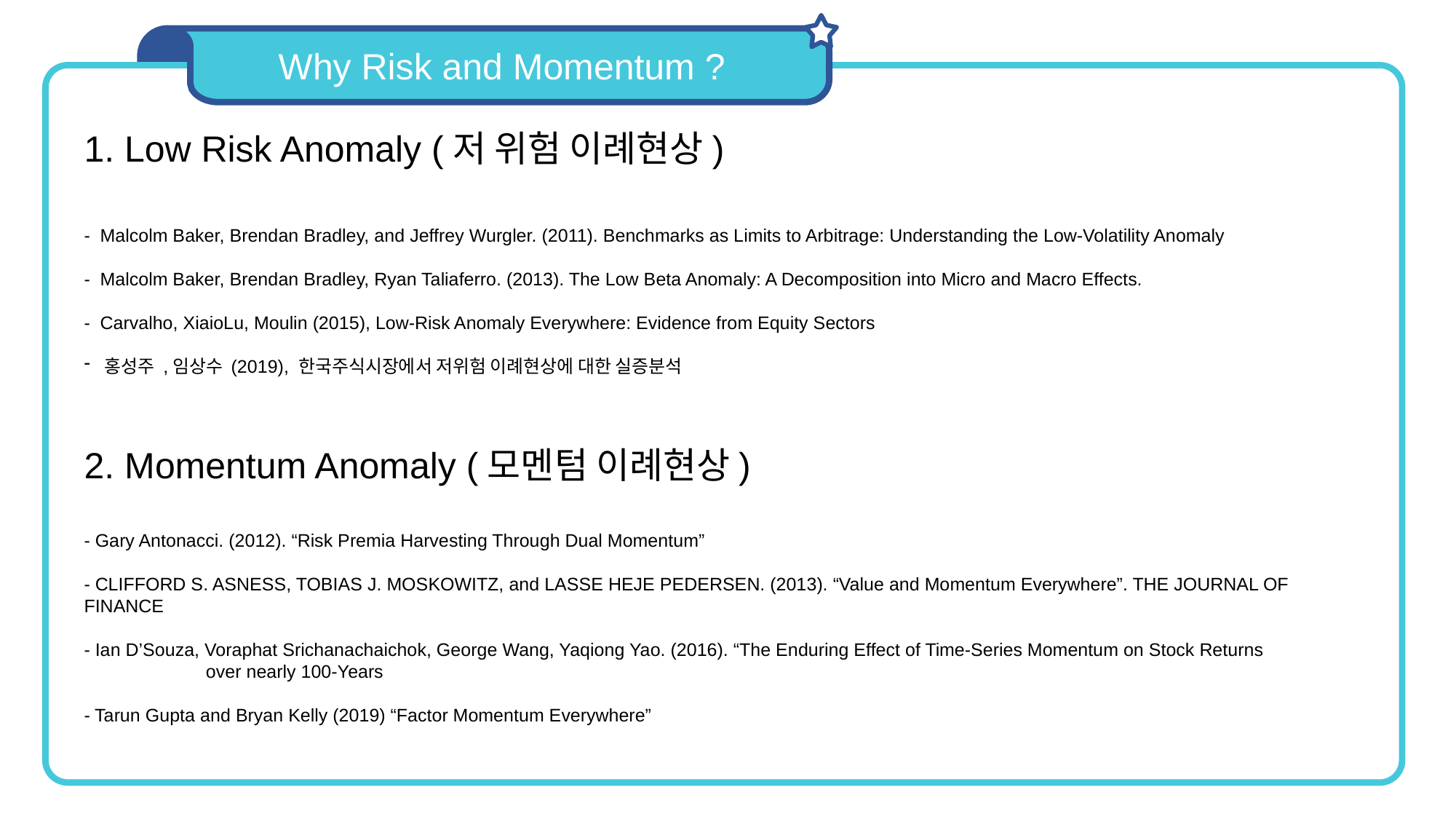

Why Risk and Momentum ?

Low Risk Anomaly & Momentum Anomaly
1. Low Risk Anomaly (저 위험 이례현상)

-  Malcolm Baker, Brendan Bradley, and Jeffrey Wurgler. (2011). Benchmarks as Limits to Arbitrage: Understanding the Low-Volatility Anomaly

-  Malcolm Baker, Brendan Bradley, Ryan Taliaferro. (2013). The Low Beta Anomaly: A Decomposition into Micro and Macro Effects.

-  Carvalho, XiaioLu, Moulin (2015), Low-Risk Anomaly Everywhere: Evidence from Equity Sectors

홍성주 ,임상수 (2019), 한국주식시장에서 저위험 이례현상에 대한 실증분석

2. Momentum Anomaly (모멘텀 이례현상)

- Gary Antonacci. (2012). “Risk Premia Harvesting Through Dual Momentum”

- CLIFFORD S. ASNESS, TOBIAS J. MOSKOWITZ, and LASSE HEJE PEDERSEN. (2013). “Value and Momentum Everywhere”. THE JOURNAL OF FINANCE

- Ian D’Souza, Voraphat Srichanachaichok, George Wang, Yaqiong Yao. (2016). “The Enduring Effect of Time-Series Momentum on Stock Returns                                             over nearly 100-Years

- Tarun Gupta and Bryan Kelly (2019) “Factor Momentum Everywhere”